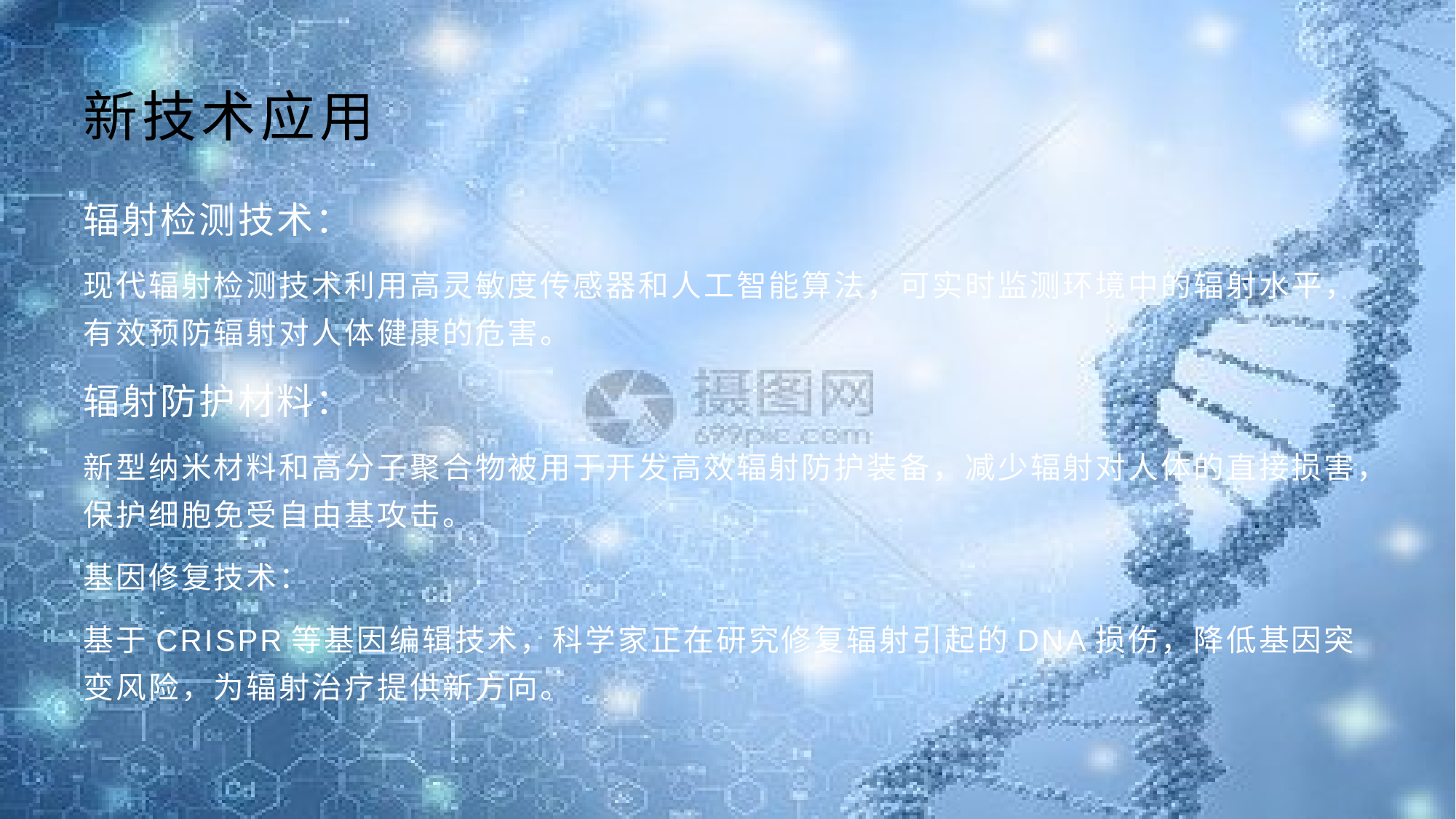

# 新技术应用
辐射检测技术：
现代辐射检测技术利用高灵敏度传感器和人工智能算法，可实时监测环境中的辐射水平，有效预防辐射对人体健康的危害。
辐射防护材料：
新型纳米材料和高分子聚合物被用于开发高效辐射防护装备，减少辐射对人体的直接损害，保护细胞免受自由基攻击。
基因修复技术：
基于CRISPR等基因编辑技术，科学家正在研究修复辐射引起的DNA损伤，降低基因突变风险，为辐射治疗提供新方向。